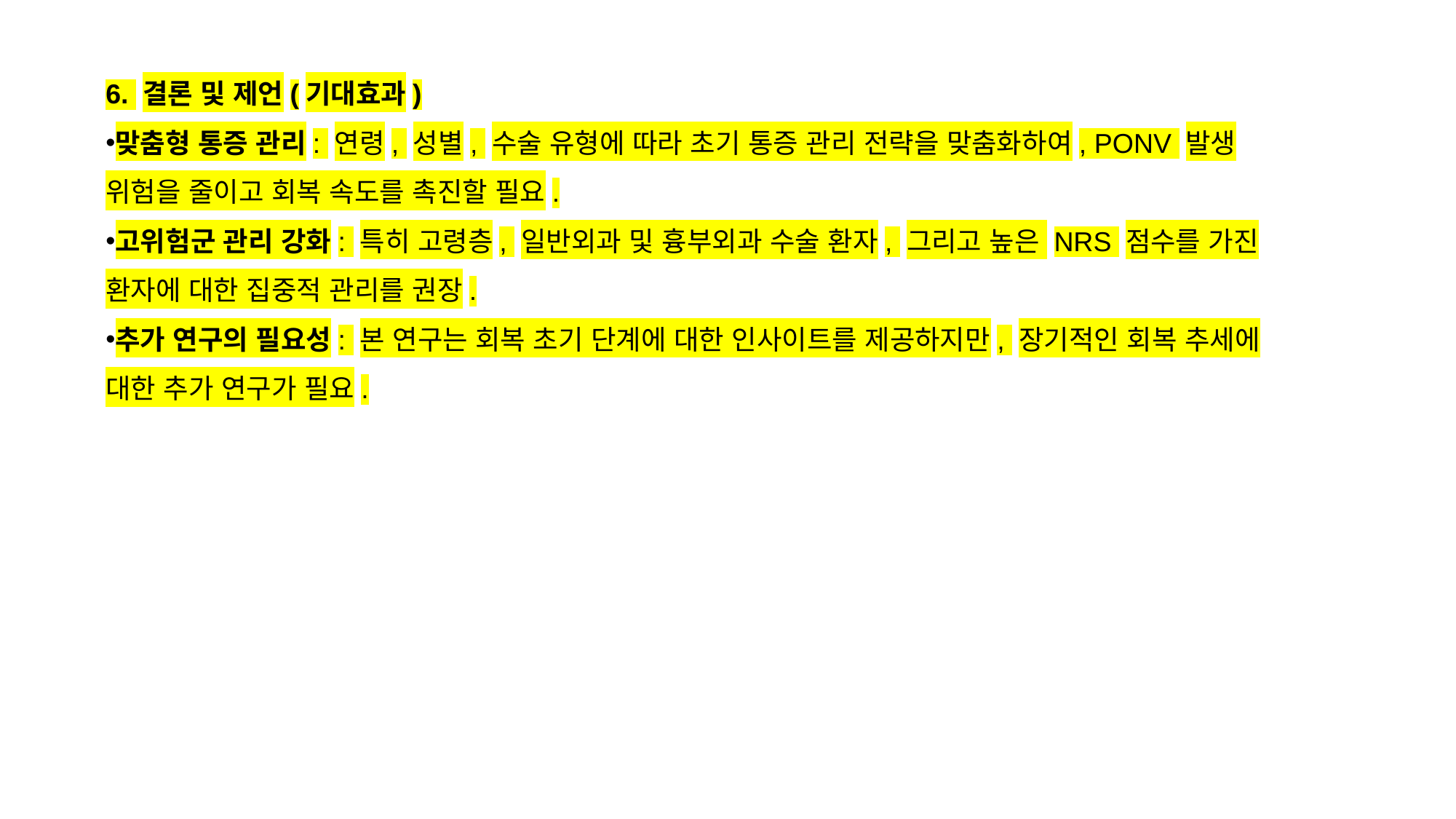

6. 결론 및 제언(기대효과)
맞춤형 통증 관리: 연령, 성별, 수술 유형에 따라 초기 통증 관리 전략을 맞춤화하여, PONV 발생 위험을 줄이고 회복 속도를 촉진할 필요.
고위험군 관리 강화: 특히 고령층, 일반외과 및 흉부외과 수술 환자, 그리고 높은 NRS 점수를 가진 환자에 대한 집중적 관리를 권장.
추가 연구의 필요성: 본 연구는 회복 초기 단계에 대한 인사이트를 제공하지만, 장기적인 회복 추세에 대한 추가 연구가 필요.